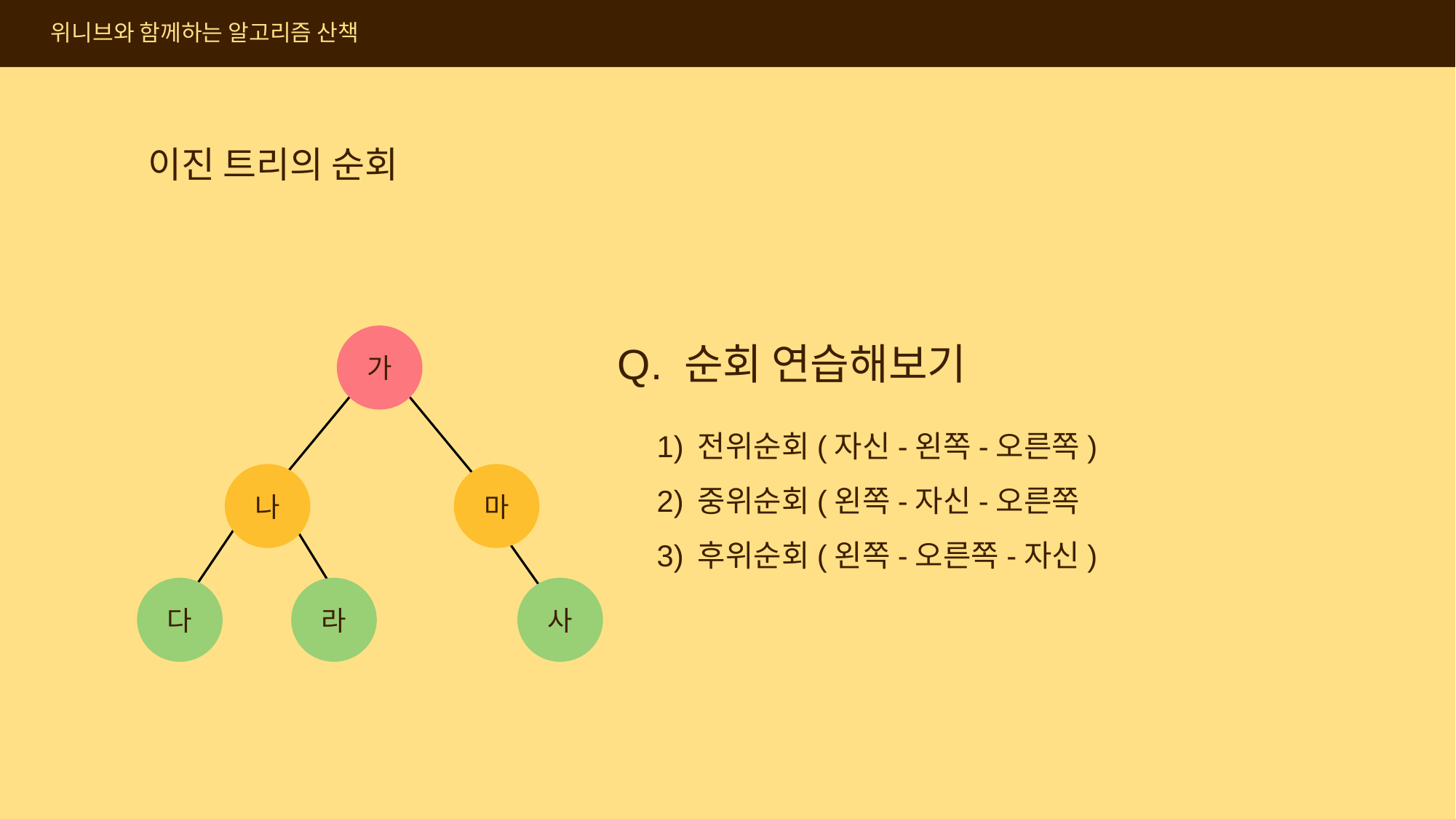

위니브와 함께하는 알고리즘 산책
이진 트리의 순회
Q. 순회 연습해보기
가
나
마
다
라
사
전위순회(자신-왼쪽-오른쪽)
중위순회(왼쪽-자신-오른쪽
후위순회(왼쪽-오른쪽-자신)